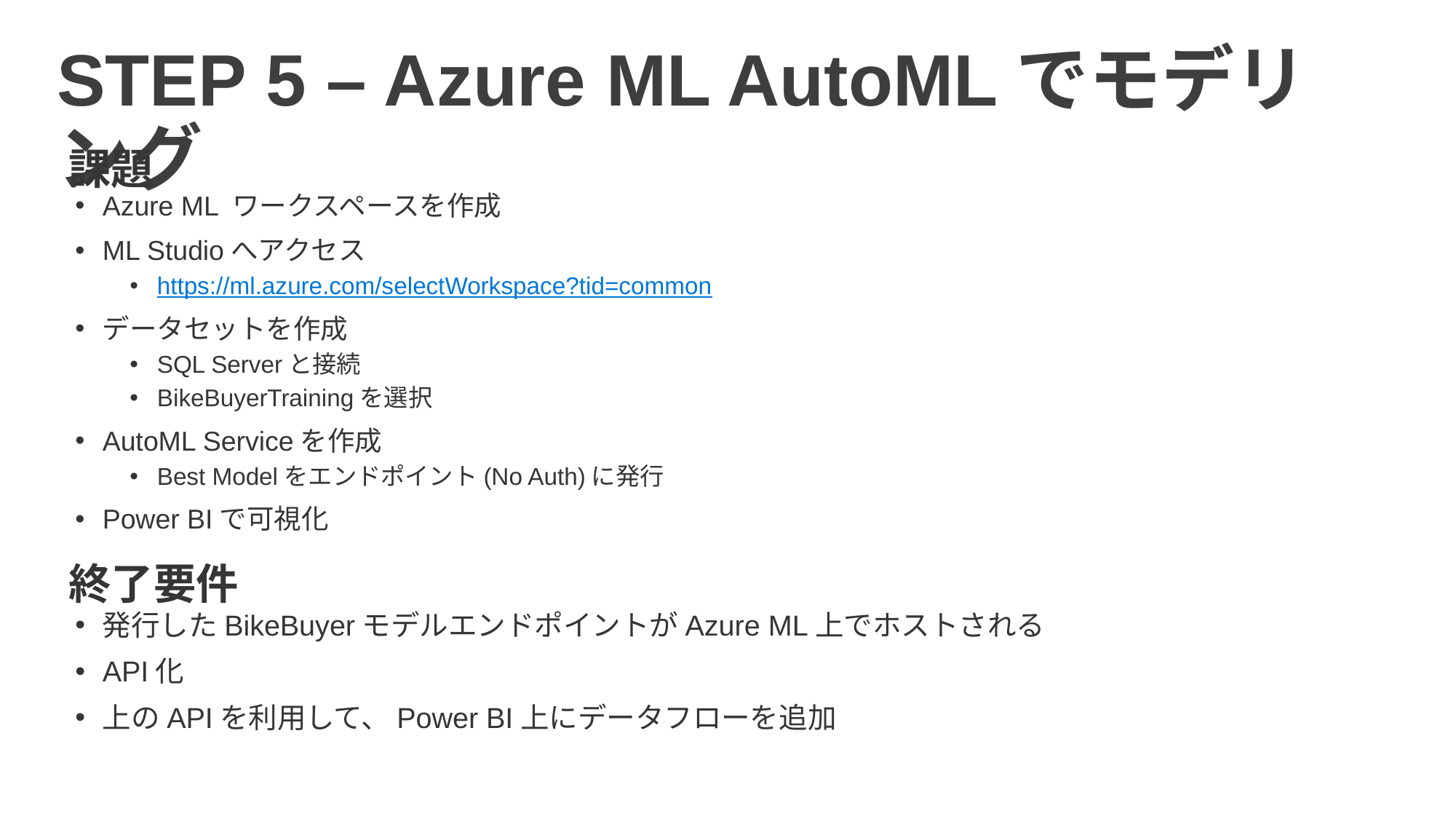

STEP 5 – Azure ML AutoMLでモデリング
課題
Azure ML ワークスペースを作成
ML Studioへアクセス
https://ml.azure.com/selectWorkspace?tid=common
データセットを作成
SQL Serverと接続
BikeBuyerTrainingを選択
AutoML Serviceを作成
Best Modelをエンドポイント(No Auth)に発行
Power BIで可視化
終了要件
発行したBikeBuyerモデルエンドポイントがAzure ML上でホストされる
API化
上のAPIを利用して、Power BI上にデータフローを追加